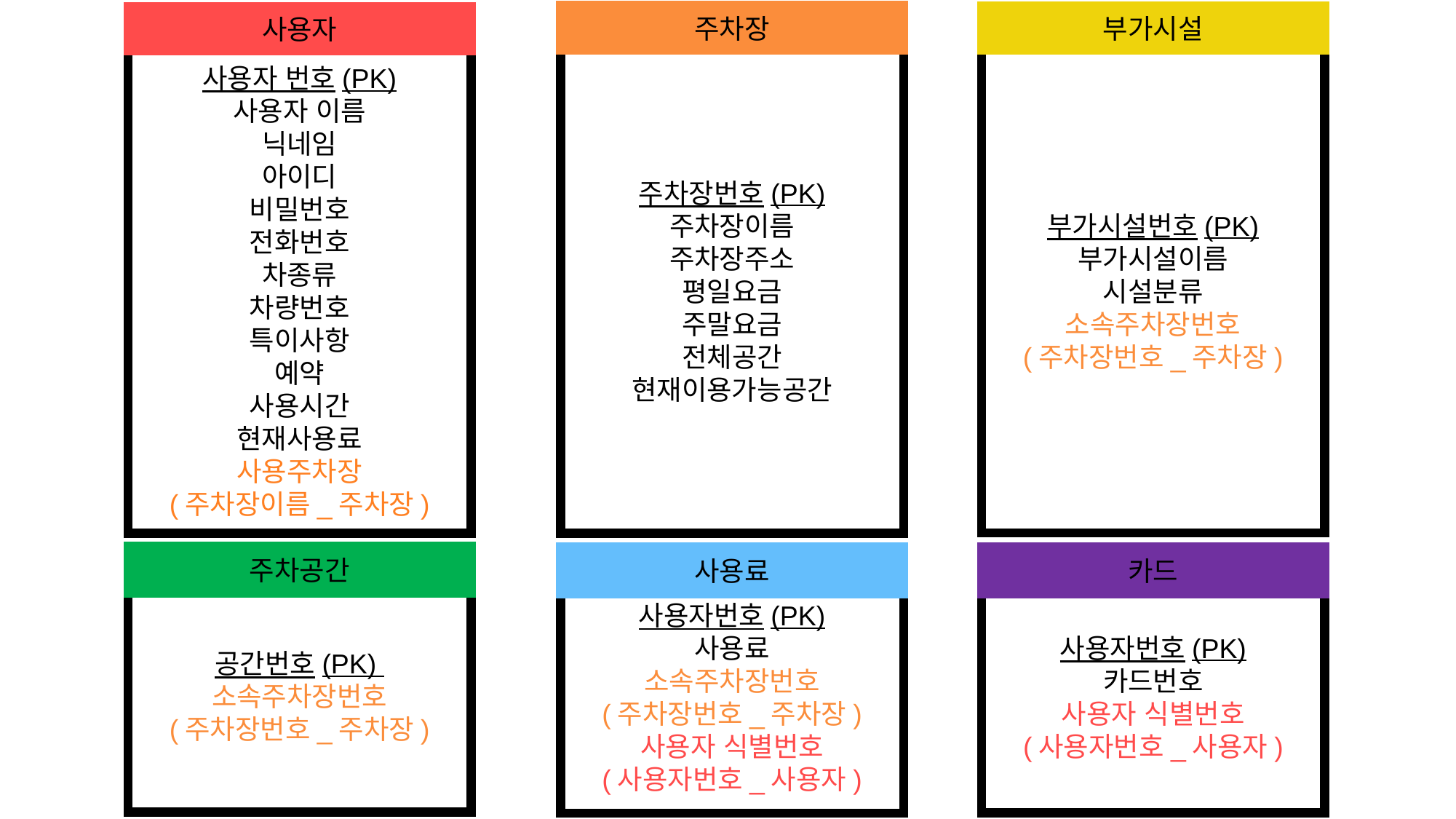

주차장
주차장번호(PK)
주차장이름
주차장주소
평일요금
주말요금
전체공간
현재이용가능공간
부가시설
부가시설번호(PK)
부가시설이름
시설분류
소속주차장번호
(주차장번호_주차장)
사용자
사용자 번호(PK)
사용자 이름
닉네임
아이디
비밀번호
전화번호
차종류
차량번호
특이사항
예약
사용시간
현재사용료
사용주차장
(주차장이름_주차장)
주차공간
공간번호(PK)
소속주차장번호
(주차장번호_주차장)
카드
사용자번호(PK)
카드번호
사용자 식별번호
(사용자번호_사용자)
사용료
(PK)
사용자번호(PK)
사용료
소속주차장번호
(주차장번호_주차장)
사용자 식별번호
(사용자번호_사용자)